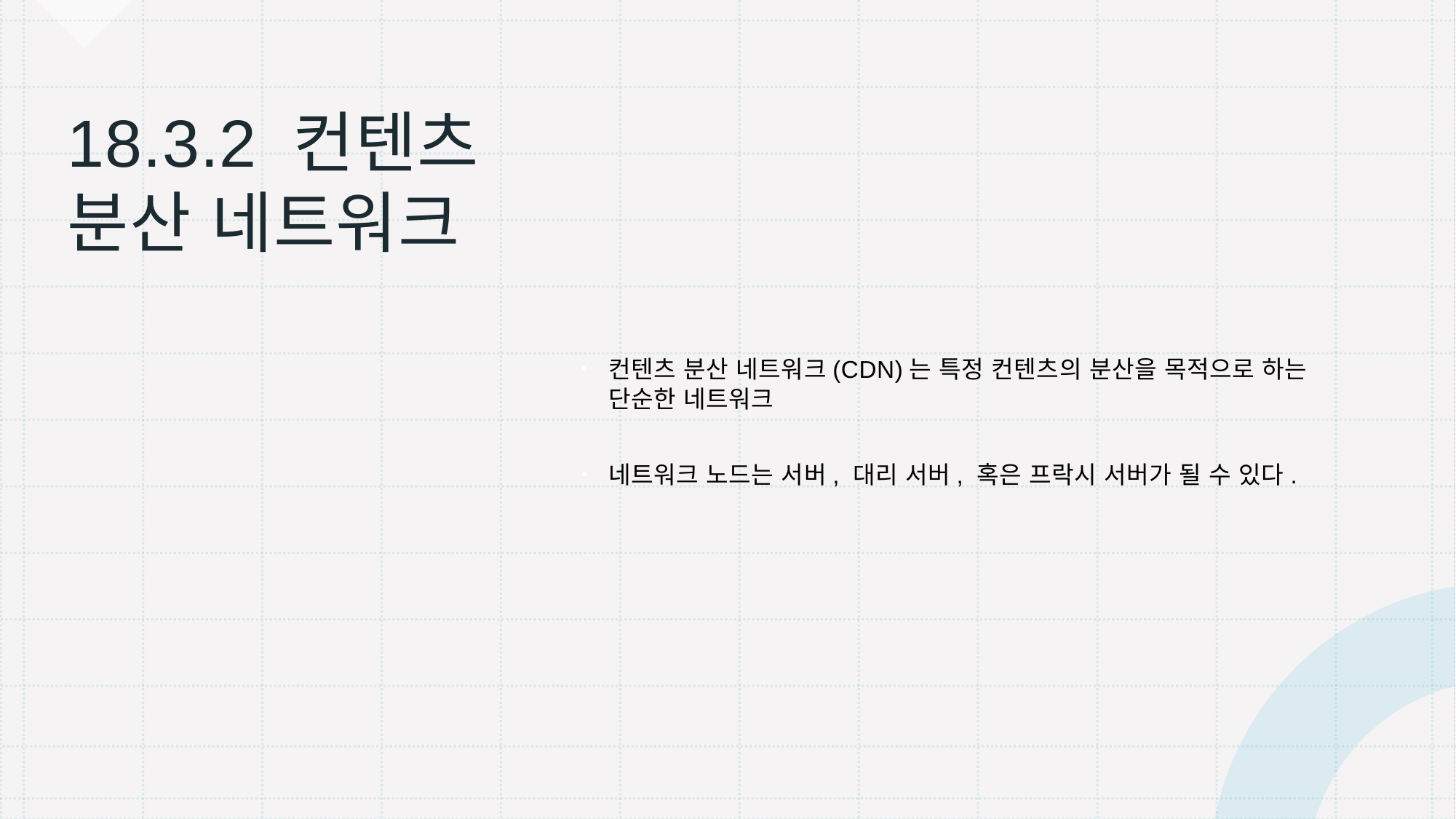

컨텐츠 분산 네트워크(CDN)는 특정 컨텐츠의 분산을 목적으로 하는 단순한 네트워크

네트워크 노드는 서버, 대리 서버, 혹은 프락시 서버가 될 수 있다.
# 18.3.2 컨텐츠 분산 네트워크